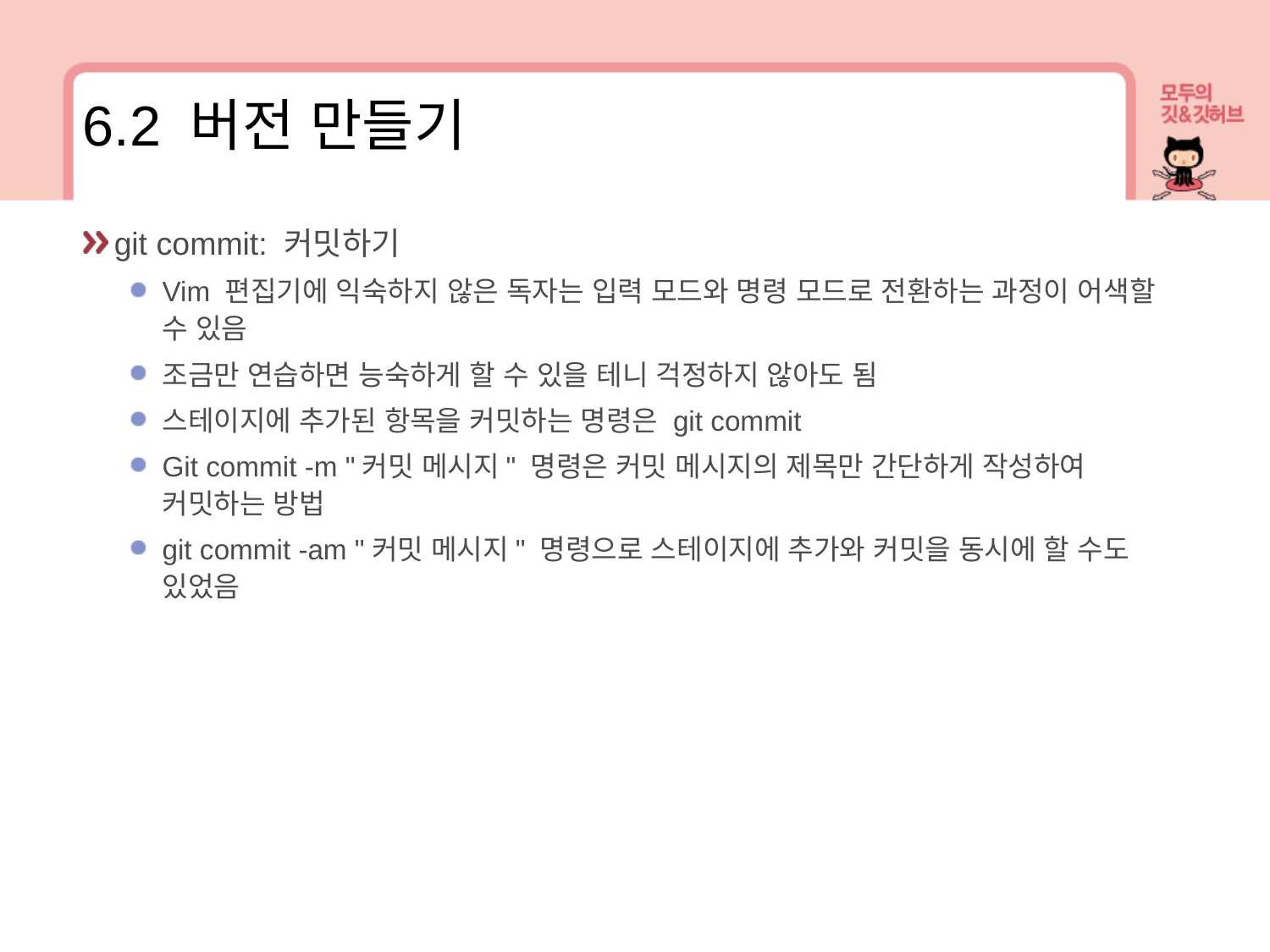

6.2 버전 만들기
git commit: 커밋하기
Vim 편집기에 익숙하지 않은 독자는 입력 모드와 명령 모드로 전환하는 과정이 어색할 수 있음
조금만 연습하면 능숙하게 할 수 있을 테니 걱정하지 않아도 됨
스테이지에 추가된 항목을 커밋하는 명령은 git commit
Git commit -m "커밋 메시지" 명령은 커밋 메시지의 제목만 간단하게 작성하여 커밋하는 방법
git commit -am "커밋 메시지" 명령으로 스테이지에 추가와 커밋을 동시에 할 수도 있었음